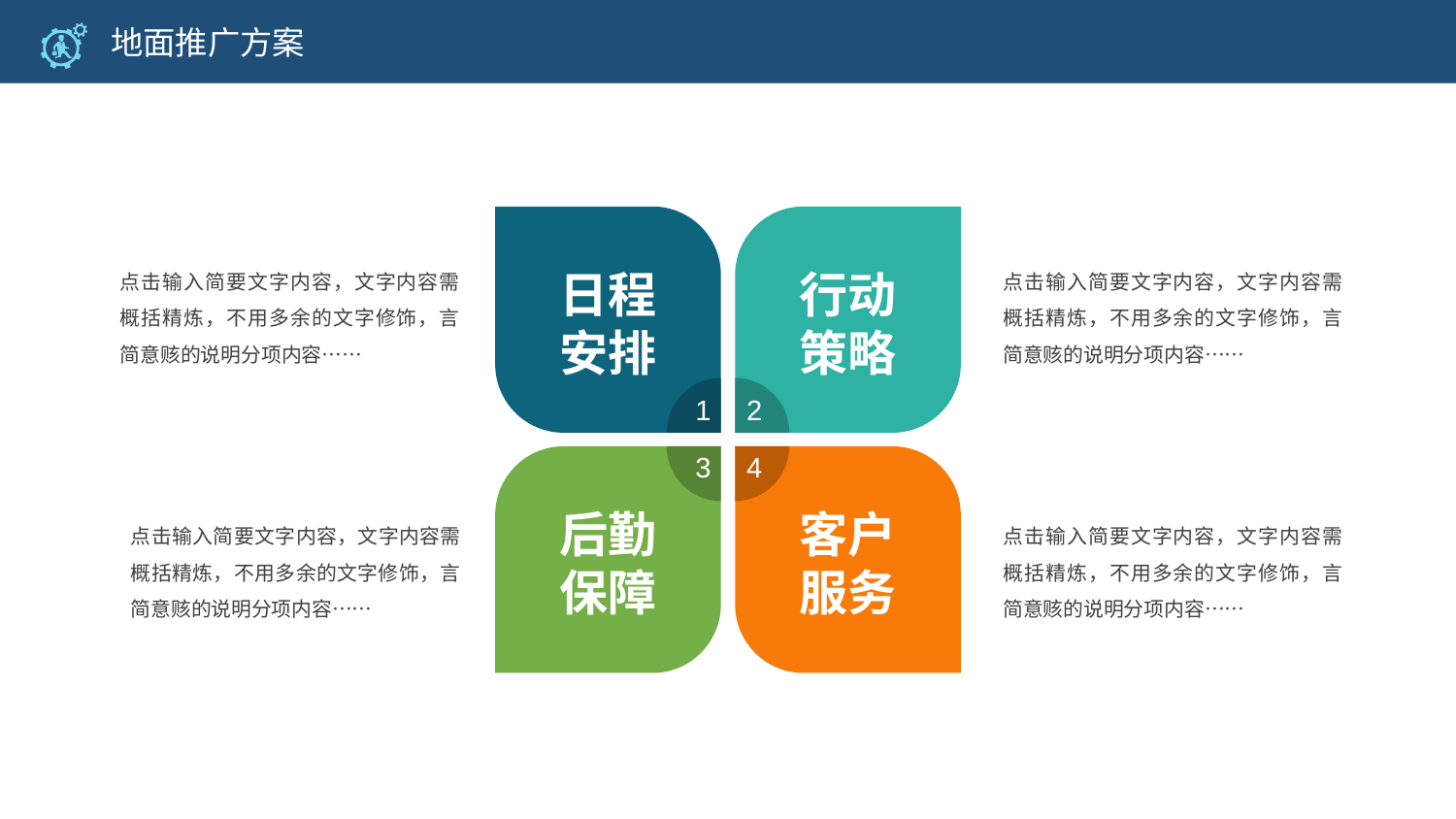

# 地面推广方案

点击输入简要文字内容，文字内容需概括精炼，不用多余的文字修饰，言简意赅的说明分项内容……
日程安排
行动策略
点击输入简要文字内容，文字内容需概括精炼，不用多余的文字修饰，言简意赅的说明分项内容……

1
2

3
4
后勤保障
客户服务
点击输入简要文字内容，文字内容需概括精炼，不用多余的文字修饰，言简意赅的说明分项内容……
点击输入简要文字内容，文字内容需概括精炼，不用多余的文字修饰，言简意赅的说明分项内容……